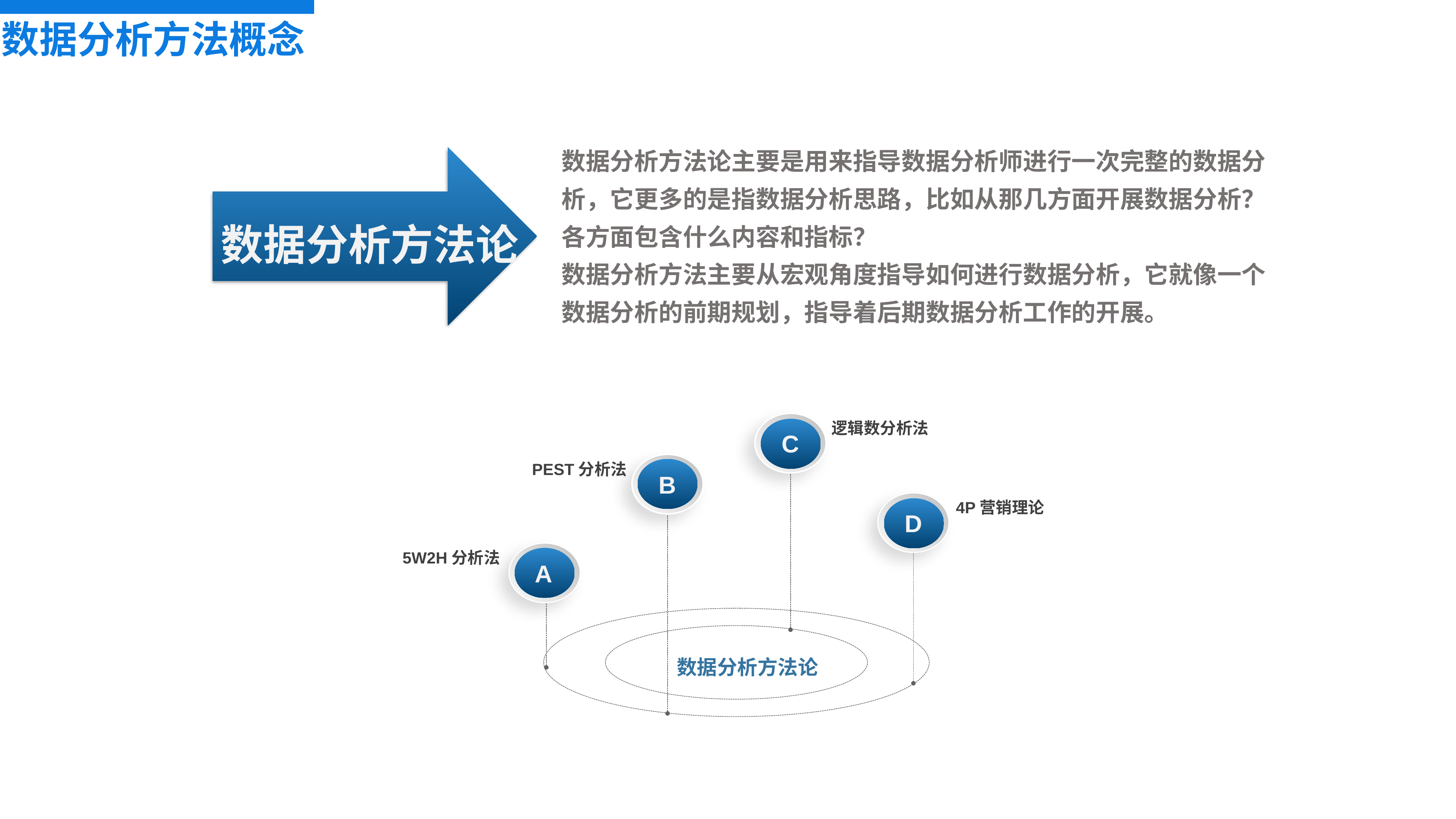

数据分析方法概念
数据分析方法论主要是用来指导数据分析师进行一次完整的数据分析，它更多的是指数据分析思路，比如从那几方面开展数据分析？各方面包含什么内容和指标？
数据分析方法主要从宏观角度指导如何进行数据分析，它就像一个数据分析的前期规划，指导着后期数据分析工作的开展。

数据分析方法论
逻辑数分析法

C
PEST分析法

B
4P营销理论

D
5W2H分析法

A

数据分析方法论